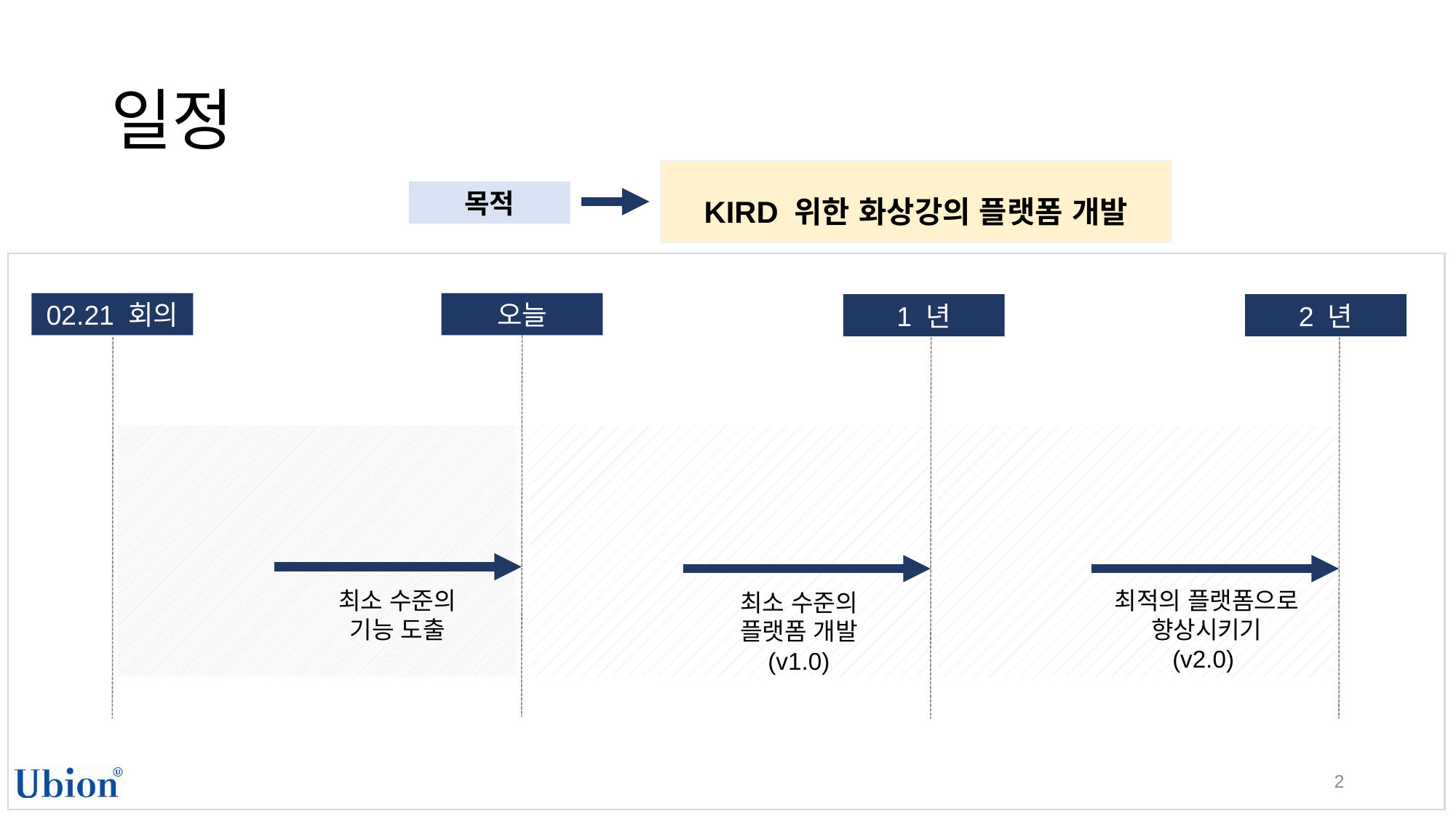

# 일정
KIRD 위한 화상강의 플랫폼 개발
목적

02.21 회의
오늘
1 년
2 년

최소 수준의 기능 도출
최적의 플랫폼으로 향상시키기
(v2.0)
최소 수준의 플랫폼 개발 (v1.0)
2